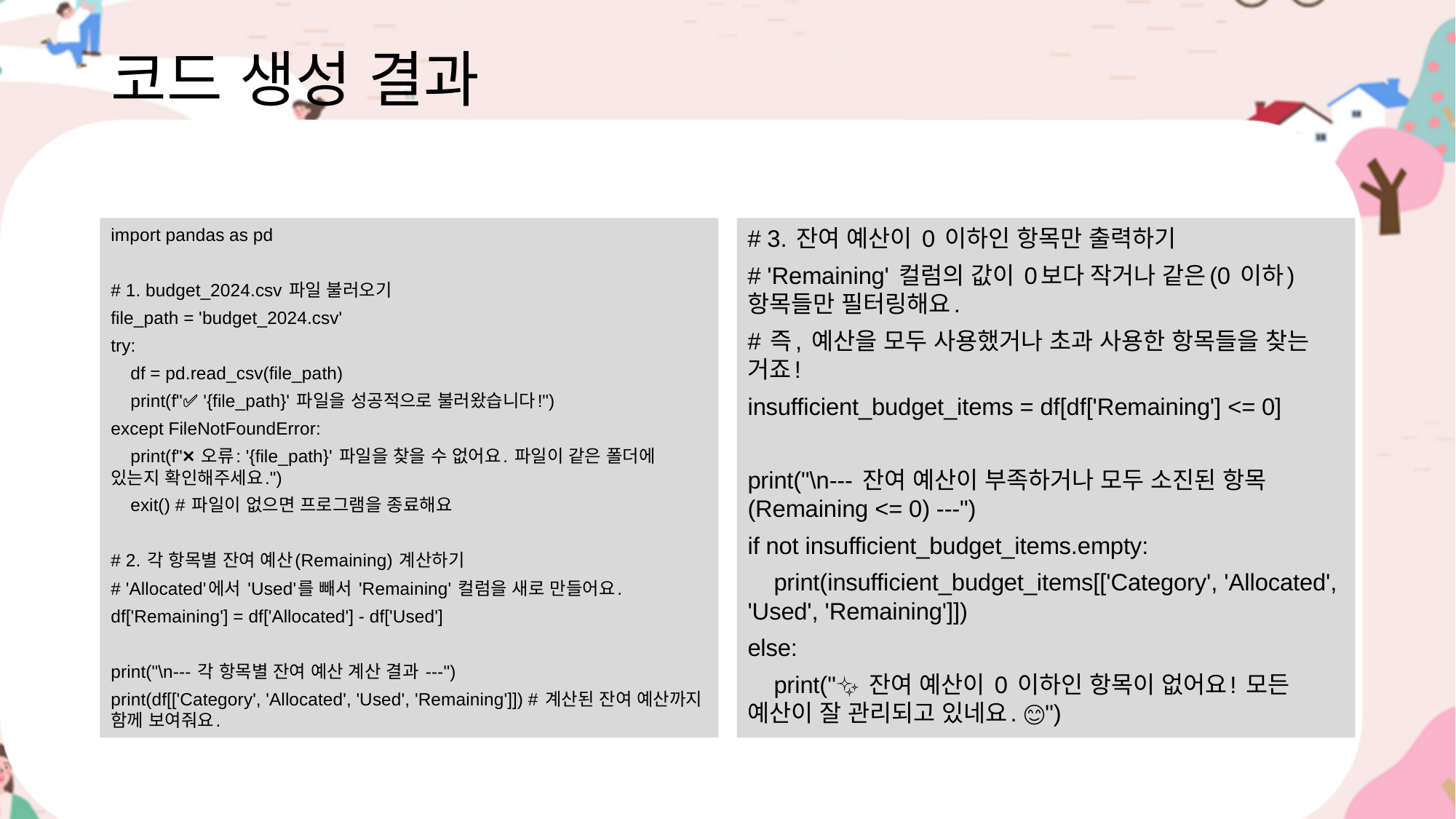

# 코드 생성 결과
import pandas as pd

# 1. budget_2024.csv 파일 불러오기
file_path = 'budget_2024.csv'
try:
    df = pd.read_csv(file_path)
    print(f"✅ '{file_path}' 파일을 성공적으로 불러왔습니다!")
except FileNotFoundError:
    print(f"❌ 오류: '{file_path}' 파일을 찾을 수 없어요. 파일이 같은 폴더에 있는지 확인해주세요.")
    exit() # 파일이 없으면 프로그램을 종료해요

# 2. 각 항목별 잔여 예산(Remaining) 계산하기
# 'Allocated'에서 'Used'를 빼서 'Remaining' 컬럼을 새로 만들어요.
df['Remaining'] = df['Allocated'] - df['Used']

print("\n--- 각 항목별 잔여 예산 계산 결과 ---")
print(df[['Category', 'Allocated', 'Used', 'Remaining']]) # 계산된 잔여 예산까지 함께 보여줘요.

# 3. 잔여 예산이 0 이하인 항목만 출력하기
# 'Remaining' 컬럼의 값이 0보다 작거나 같은(0 이하) 항목들만 필터링해요.
# 즉, 예산을 모두 사용했거나 초과 사용한 항목들을 찾는 거죠!
insufficient_budget_items = df[df['Remaining'] <= 0]

print("\n--- 잔여 예산이 부족하거나 모두 소진된 항목 (Remaining <= 0) ---")
if not insufficient_budget_items.empty:
    print(insufficient_budget_items[['Category', 'Allocated', 'Used', 'Remaining']])
else:
    print("✨ 잔여 예산이 0 이하인 항목이 없어요! 모든 예산이 잘 관리되고 있네요. 😊")